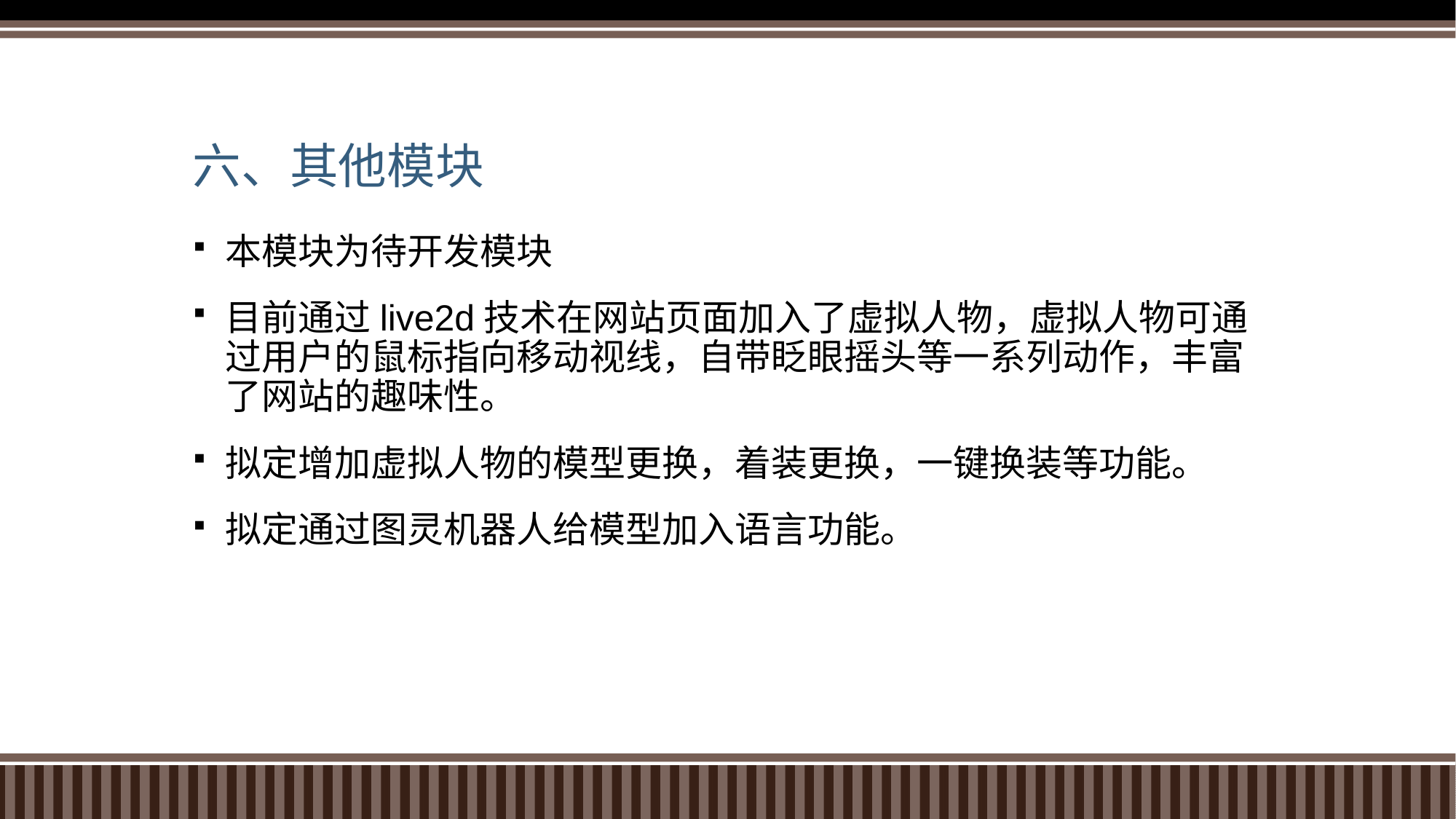

# 六、其他模块
本模块为待开发模块
目前通过live2d技术在网站页面加入了虚拟人物，虚拟人物可通过用户的鼠标指向移动视线，自带眨眼摇头等一系列动作，丰富了网站的趣味性。
拟定增加虚拟人物的模型更换，着装更换，一键换装等功能。
拟定通过图灵机器人给模型加入语言功能。